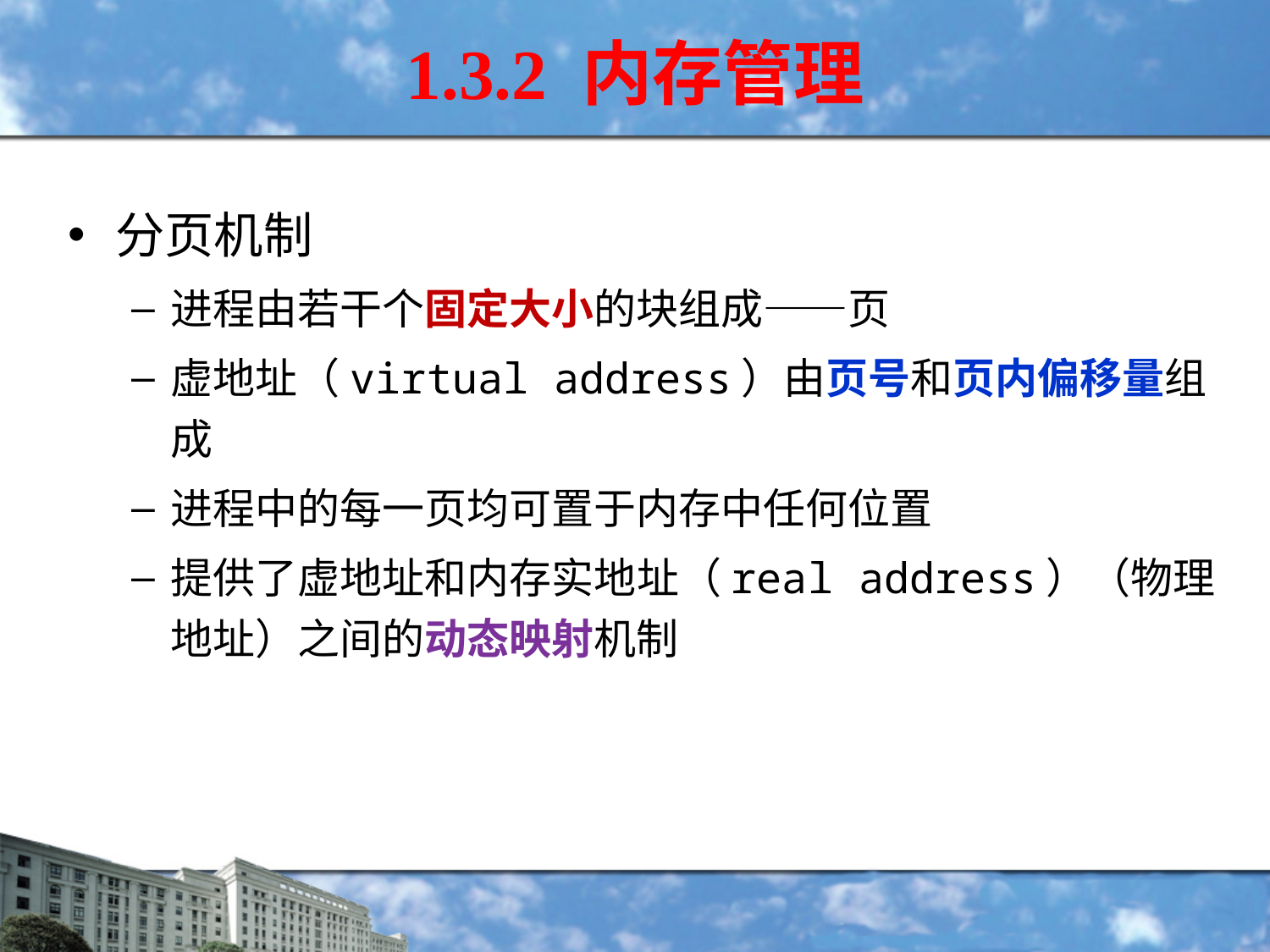

# 1.3.2 内存管理
分页机制
进程由若干个固定大小的块组成——页
虚地址（virtual address）由页号和页内偏移量组成
进程中的每一页均可置于内存中任何位置
提供了虚地址和内存实地址（real address）（物理地址）之间的动态映射机制